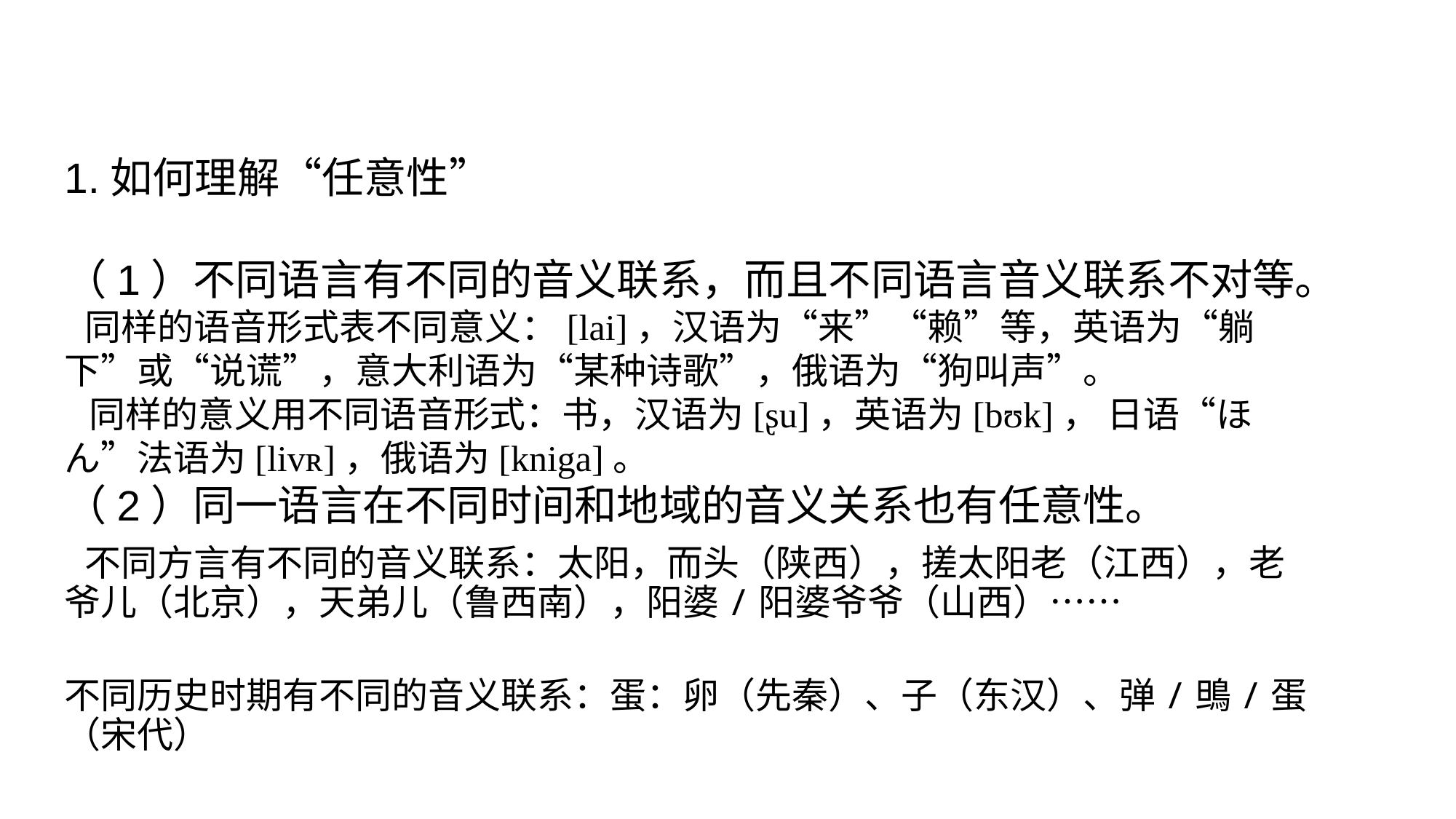

1.如何理解“任意性”

（1）不同语言有不同的音义联系，而且不同语言音义联系不对等。
  同样的语音形式表不同意义：[lai]，汉语为“来”“赖”等，英语为“躺下”或“说谎”，意大利语为“某种诗歌”，俄语为“狗叫声”。
  同样的意义用不同语音形式：书，汉语为[ʂu]，英语为[bʊk]， 日语“ほん”法语为[livʀ]，俄语为[kniga]。
（2）同一语言在不同时间和地域的音义关系也有任意性。
  不同方言有不同的音义联系：太阳，而头（陕西），搓太阳老（江西），老爷儿（北京），天弟儿（鲁西南），阳婆/阳婆爷爷（山西）……
  不同历史时期有不同的音义联系：蛋：卵（先秦）、子（东汉）、弹/鴠/蛋（宋代）